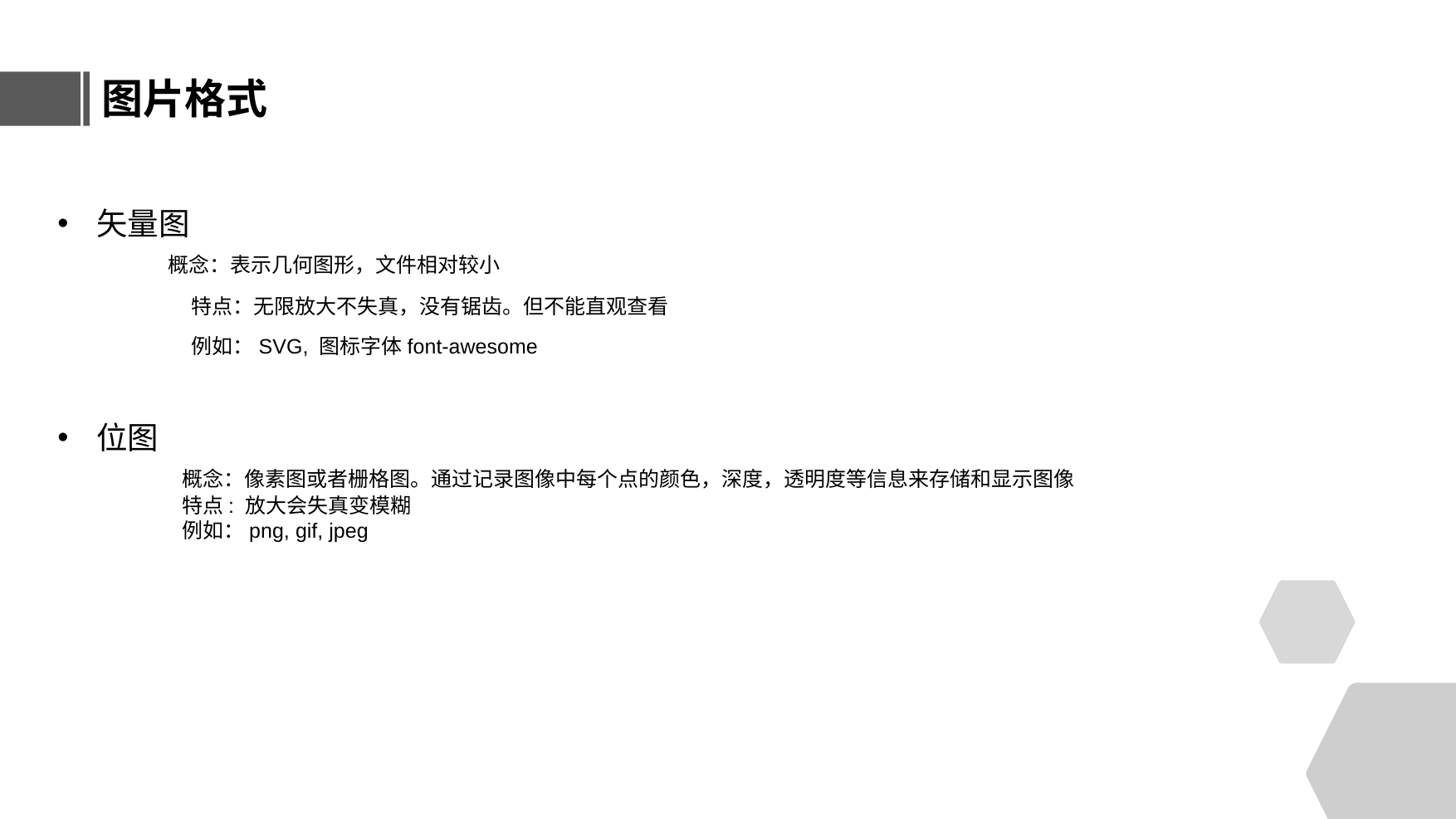

图片格式

矢量图
               概念：表示几何图形，文件相对较小
    	 特点：无限放大不失真，没有锯齿。但不能直观查看
	 例如：SVG, 图标字体font-awesome

位图
           	概念：像素图或者栅格图。通过记录图像中每个点的颜色，深度，透明度等信息来存储和显示图像
                	特点: 放大会失真变模糊
                	例如：png, gif, jpeg